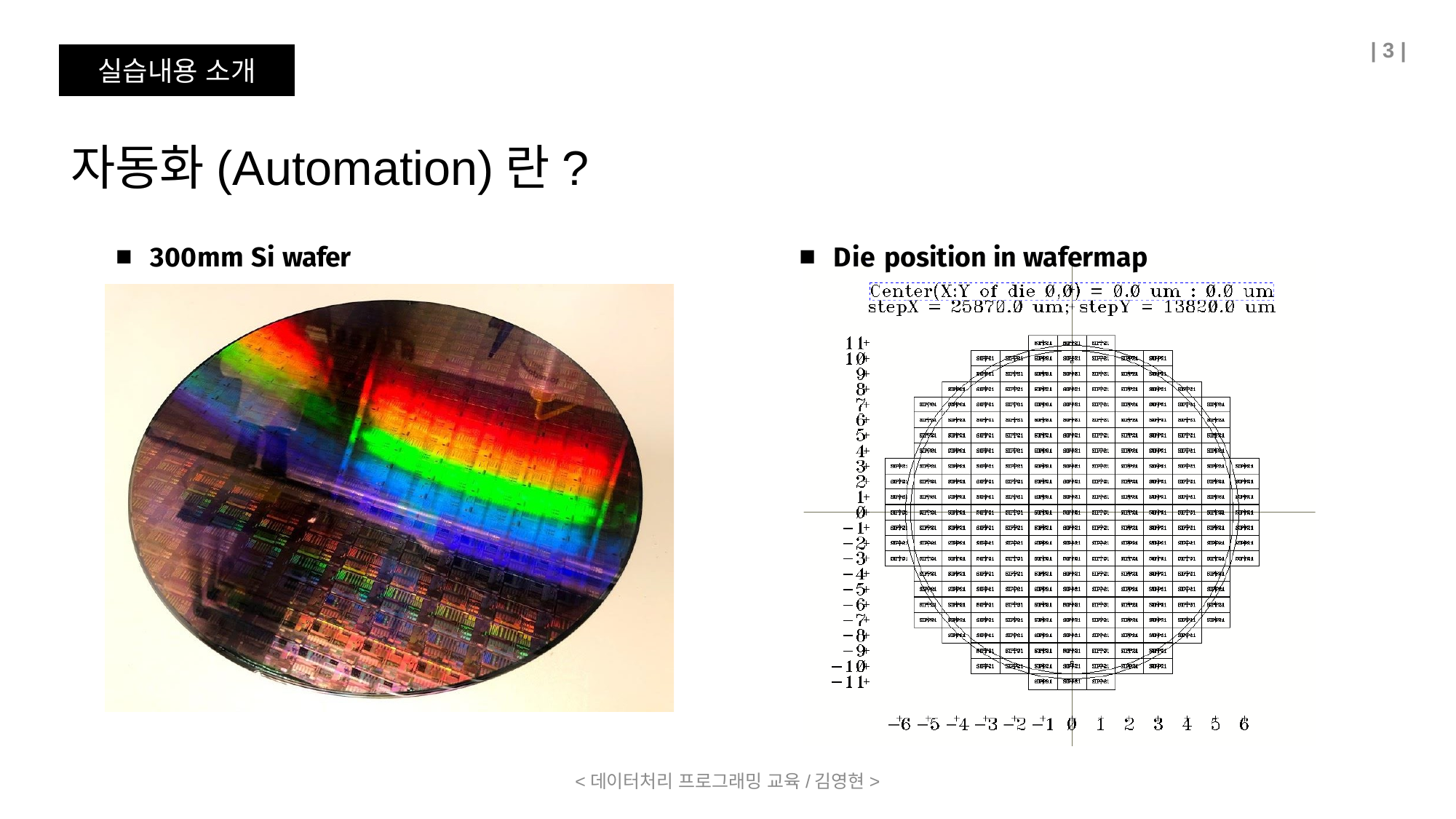

| 3 |
실습내용 소개

자동화(Automation)란?
300mm Si wafer
Die position in wafermap

<데이터처리 프로그래밍 교육/김영현>